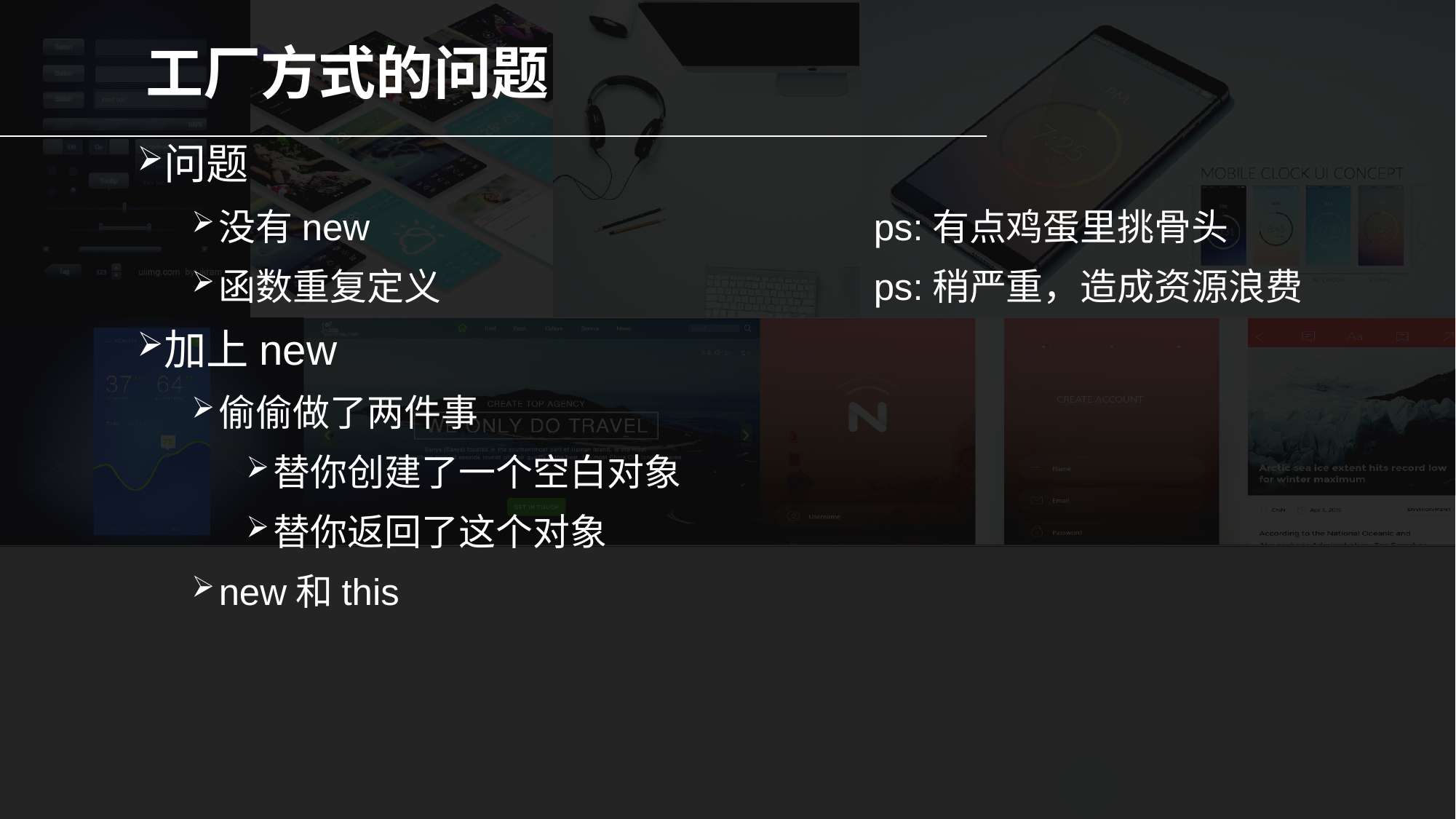

# 工厂方式的问题
问题
没有new					ps:有点鸡蛋里挑骨头
函数重复定义				ps:稍严重，造成资源浪费
加上new
偷偷做了两件事
替你创建了一个空白对象
替你返回了这个对象
new和this